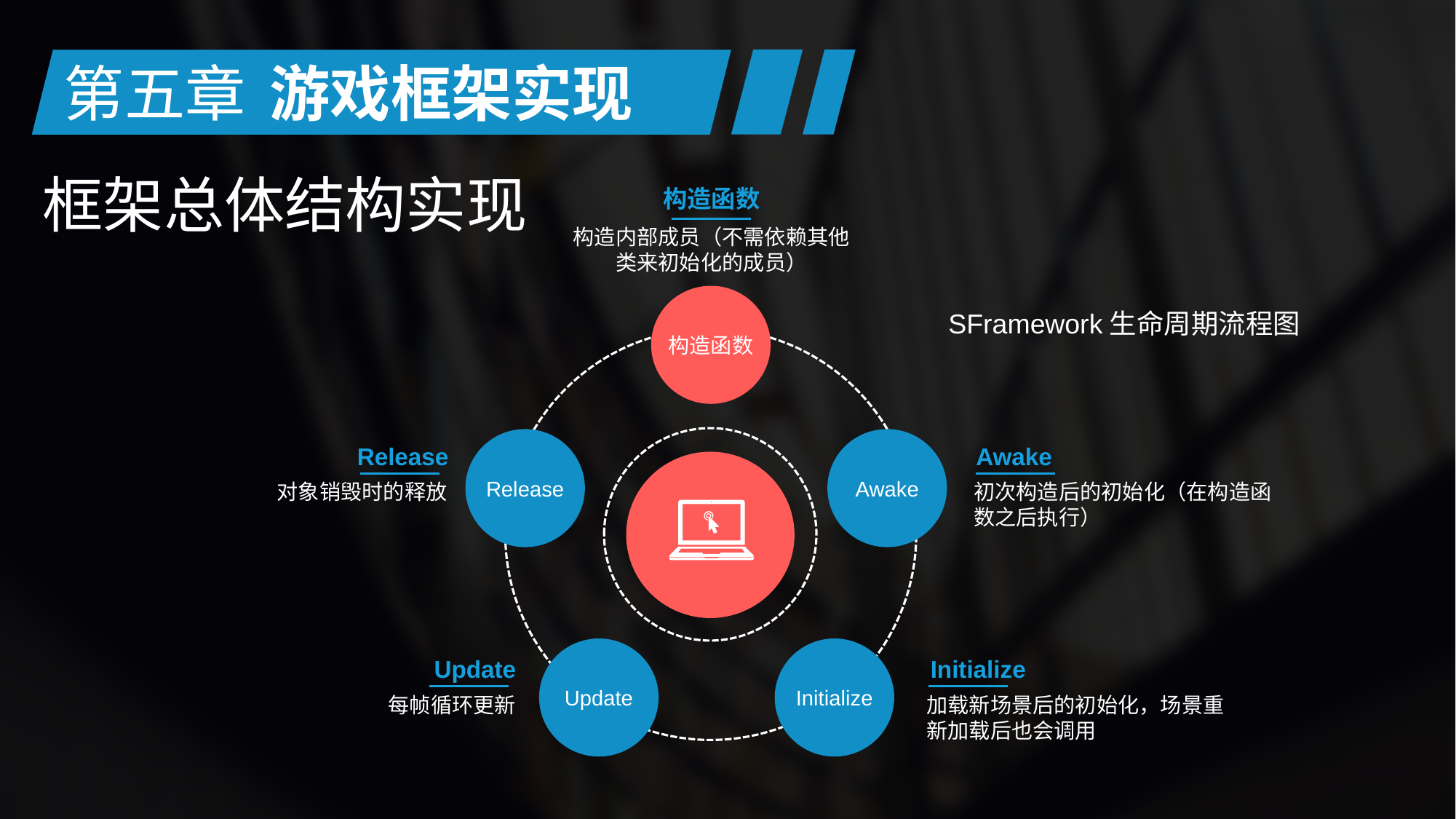

第五章
游戏框架实现
框架总体结构实现
构造函数
构造内部成员（不需依赖其他类来初始化的成员）
构造函数
Release
Awake
Update
Initialize
SFramework生命周期流程图

Release
Awake

初次构造后的初始化（在构造函数之后执行）
对象销毁时的释放

Update
Initialize
加载新场景后的初始化，场景重新加载后也会调用
每帧循环更新